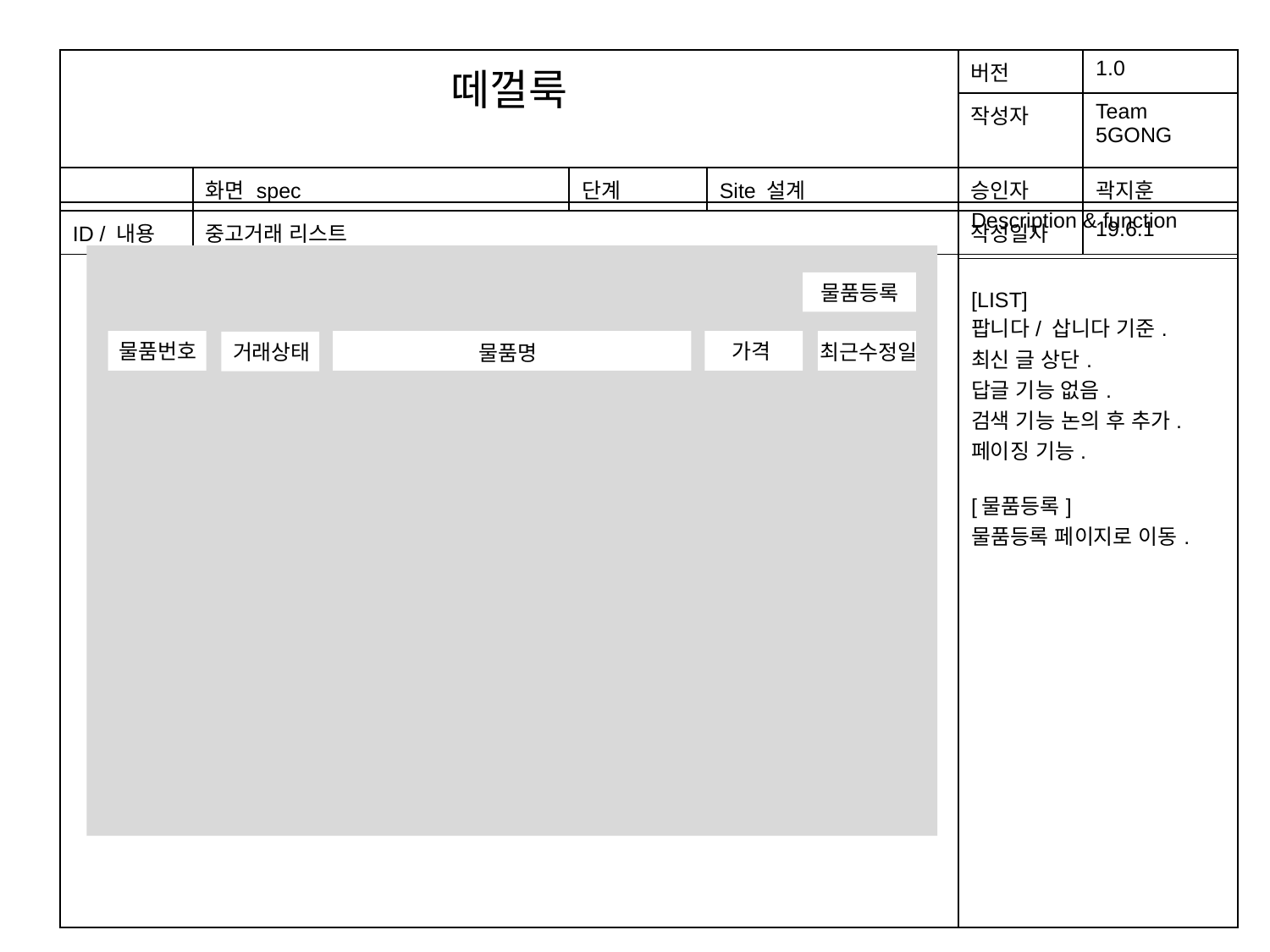

| 떼껄룩 |  |  |  | 버전 | 1.0 |
| --- | --- | --- | --- | --- | --- |
|  |  |  |  | 작성자 | Team 5GONG |
|  | 화면 spec | 단계 | Site 설계 | 승인자 | 곽지훈 |
| ID / 내용 | 중고거래 리스트 |  |  | 작성일자 | 19.6.1 |
|  | Description & function |
| --- | --- |
|  | [LIST] 팝니다/ 삽니다 기준. 최신 글 상단. 답글 기능 없음. 검색 기능 논의 후 추가. 페이징 기능. [물품등록] 물품등록 페이지로 이동. |

물품등록

가격

물품번호
최근수정일
거래상태
물품명